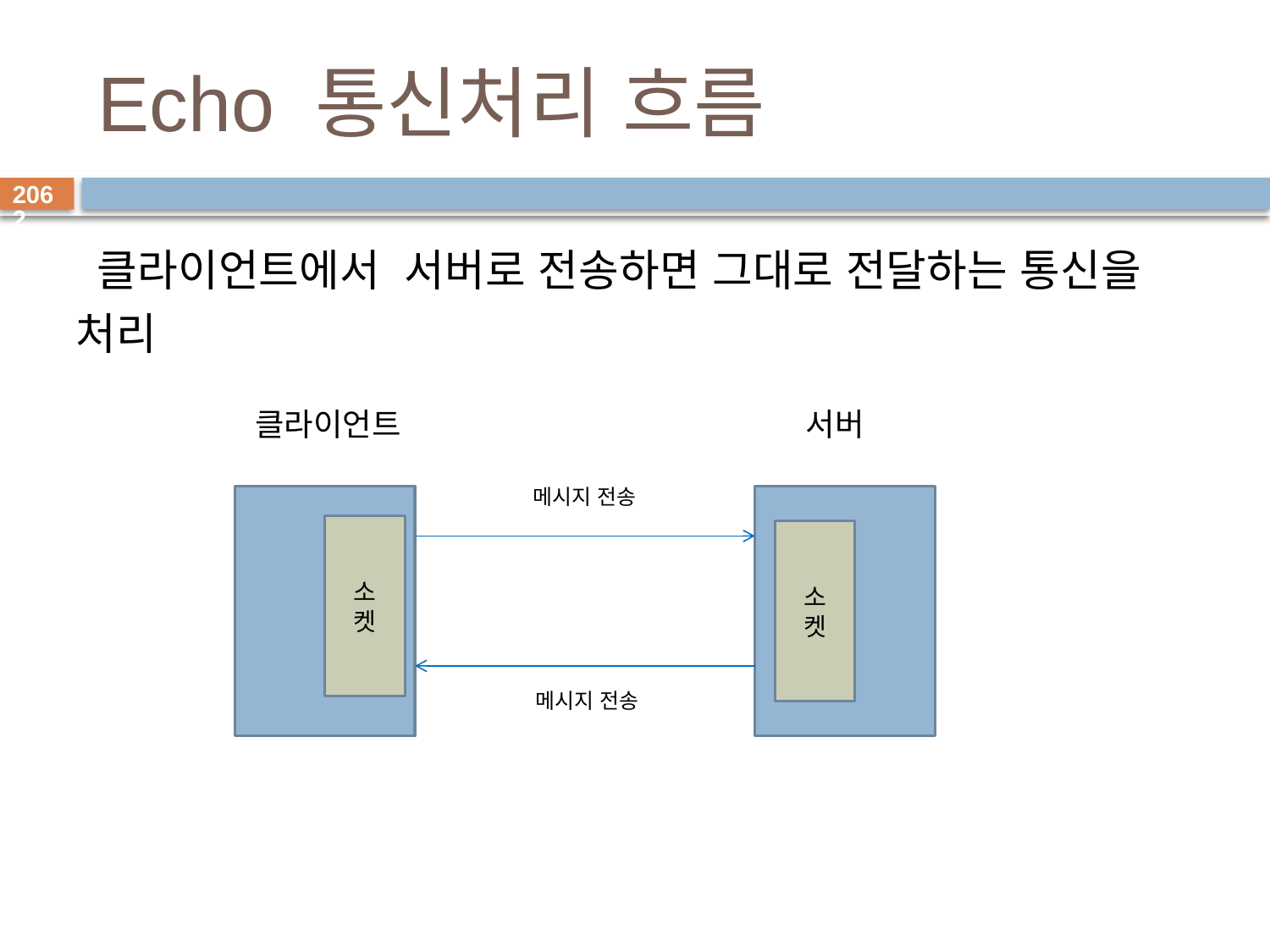

# Echo 통신처리 흐름
2062
 클라이언트에서  서버로 전송하면 그대로 전달하는 통신을 처리
클라이언트
서버
메시지 전송

소
켓
소
켓
메시지 전송